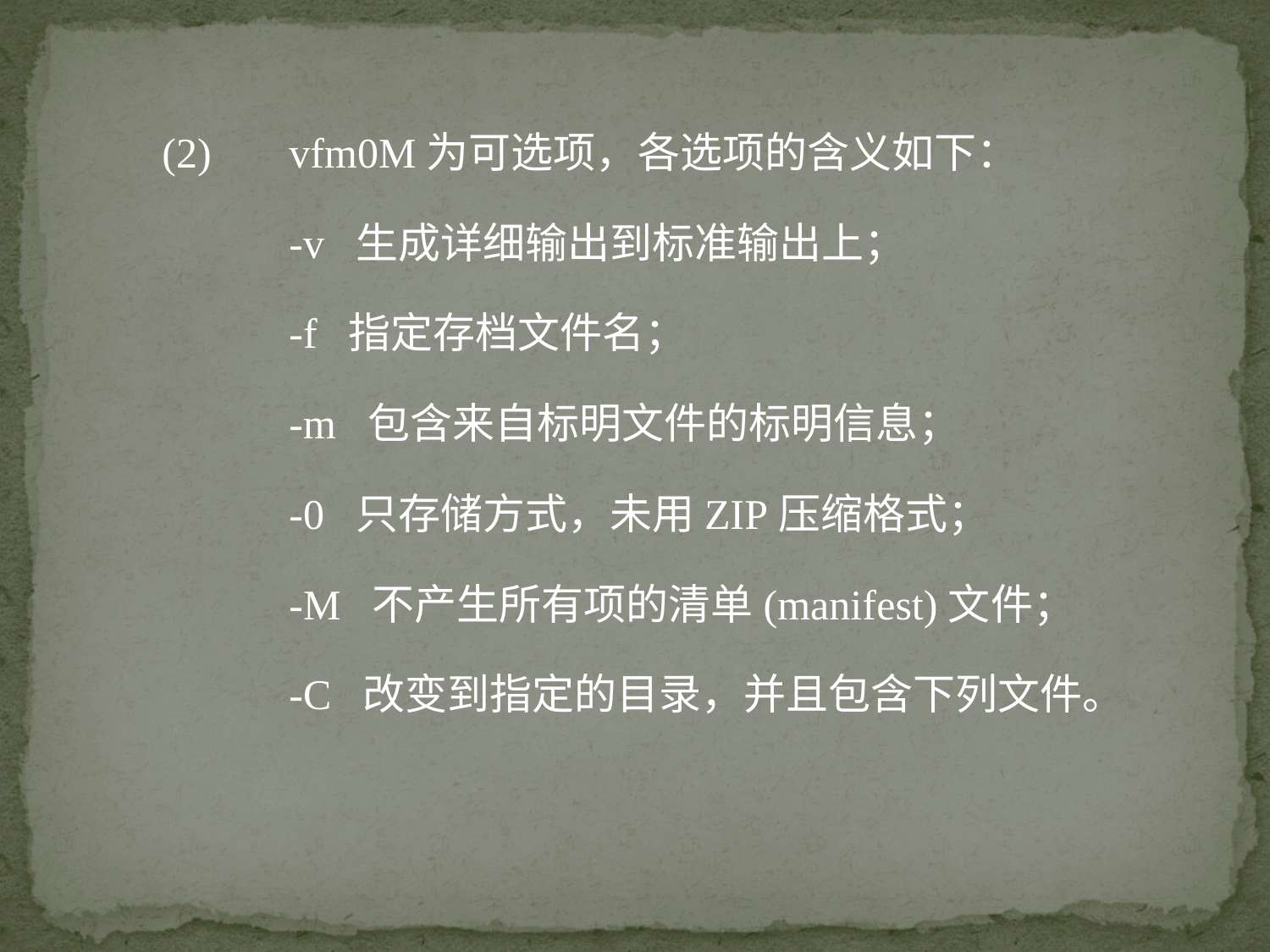

(2)  	vfm0M为可选项，各选项的含义如下：
    	-v  生成详细输出到标准输出上；
    	-f  指定存档文件名；
    	-m  包含来自标明文件的标明信息；
    	-0  只存储方式，未用ZIP压缩格式；
    	-M  不产生所有项的清单(manifest)文件；
    	-C  改变到指定的目录，并且包含下列文件。